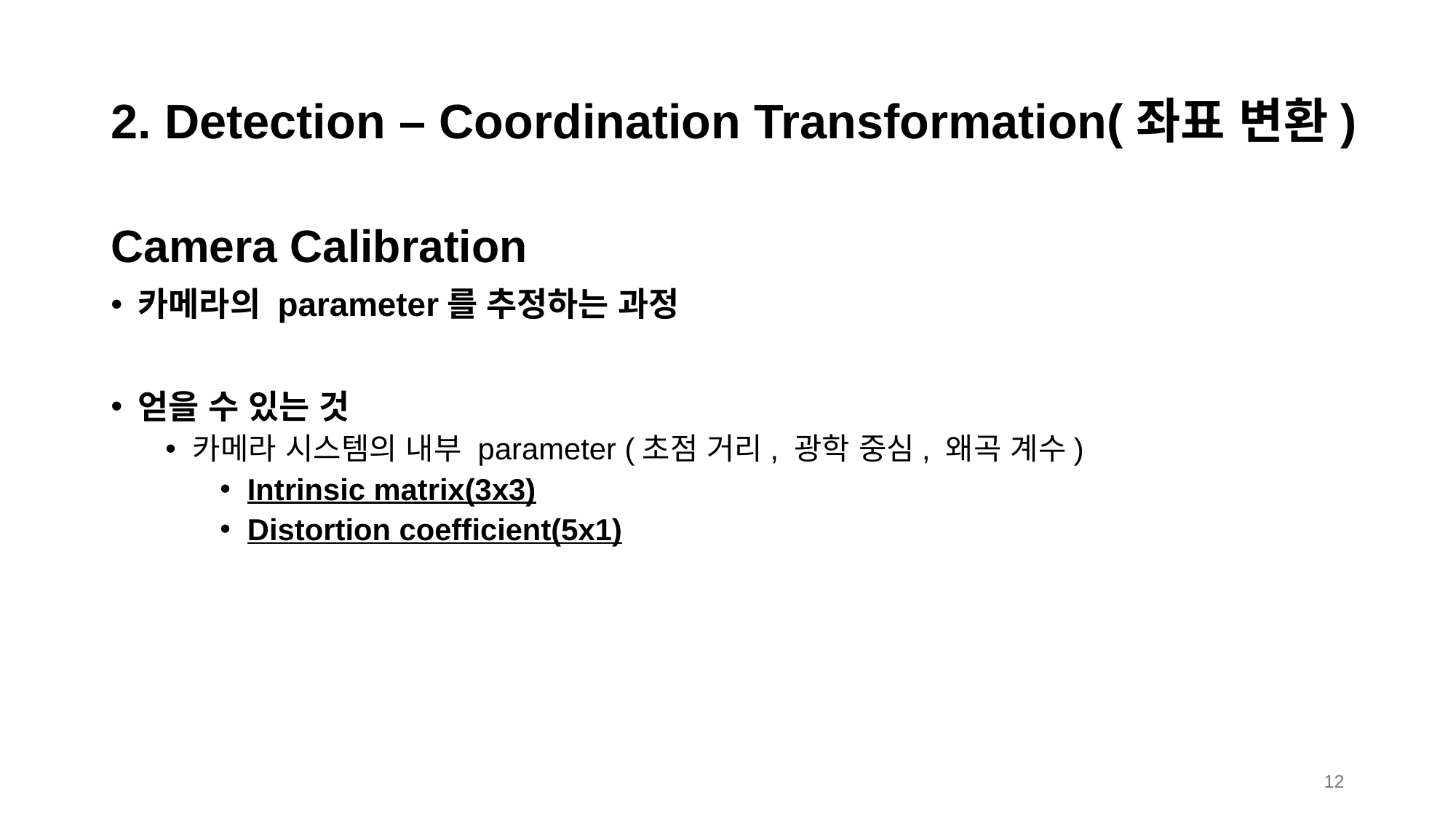

# 2. Detection – Coordination Transformation(좌표 변환)
Camera Calibration
카메라의 parameter를 추정하는 과정

얻을 수 있는 것
카메라 시스템의 내부 parameter (초점 거리, 광학 중심, 왜곡 계수)
Intrinsic matrix(3x3)
Distortion coefficient(5x1)
12